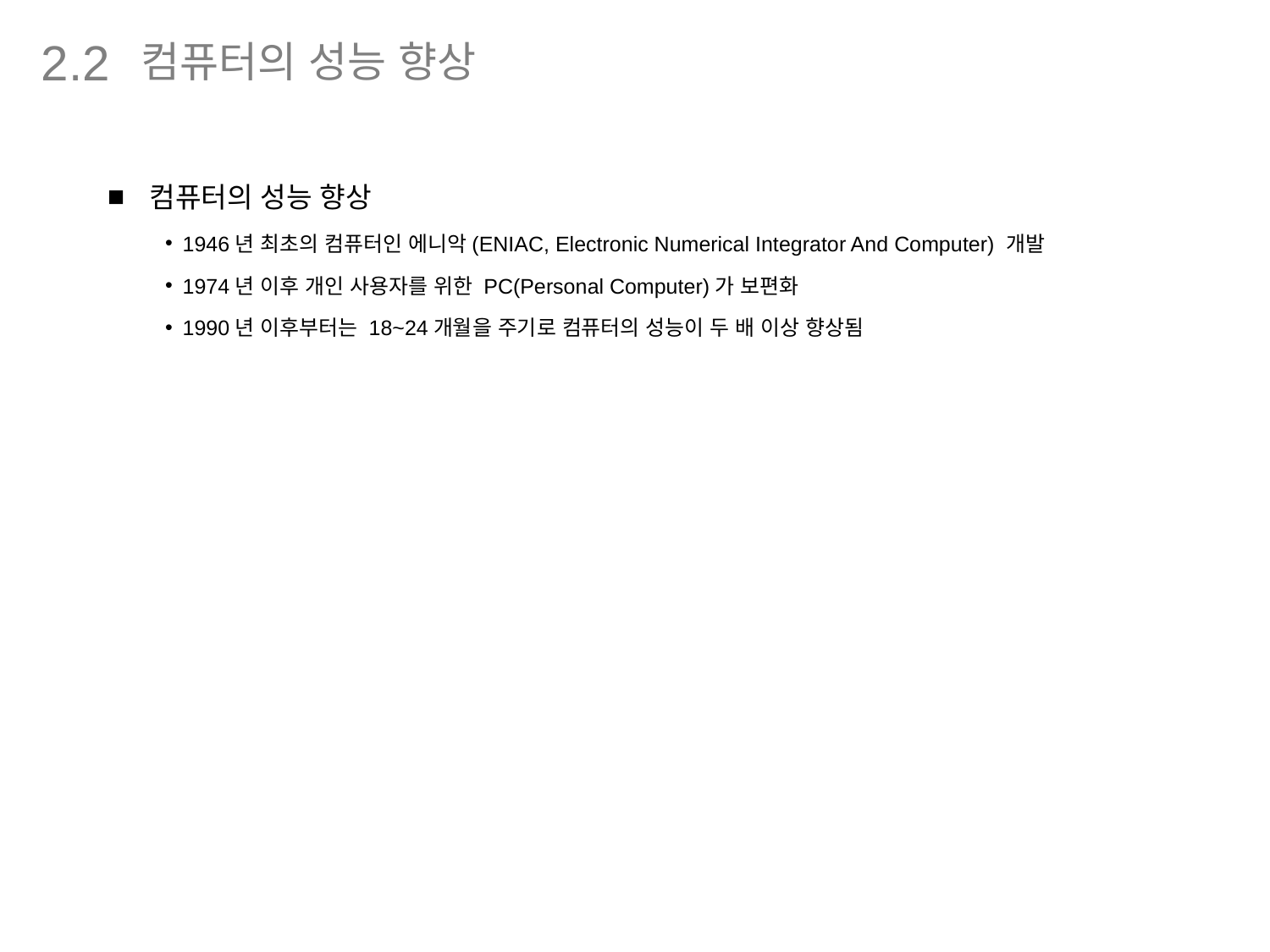

컴퓨터의 성능 향상
2.2

컴퓨터의 성능 향상
1946년 최초의 컴퓨터인 에니악(ENIAC, Electronic Numerical Integrator And Computer) 개발
1974년 이후 개인 사용자를 위한 PC(Personal Computer)가 보편화
1990년 이후부터는 18~24개월을 주기로 컴퓨터의 성능이 두 배 이상 향상됨